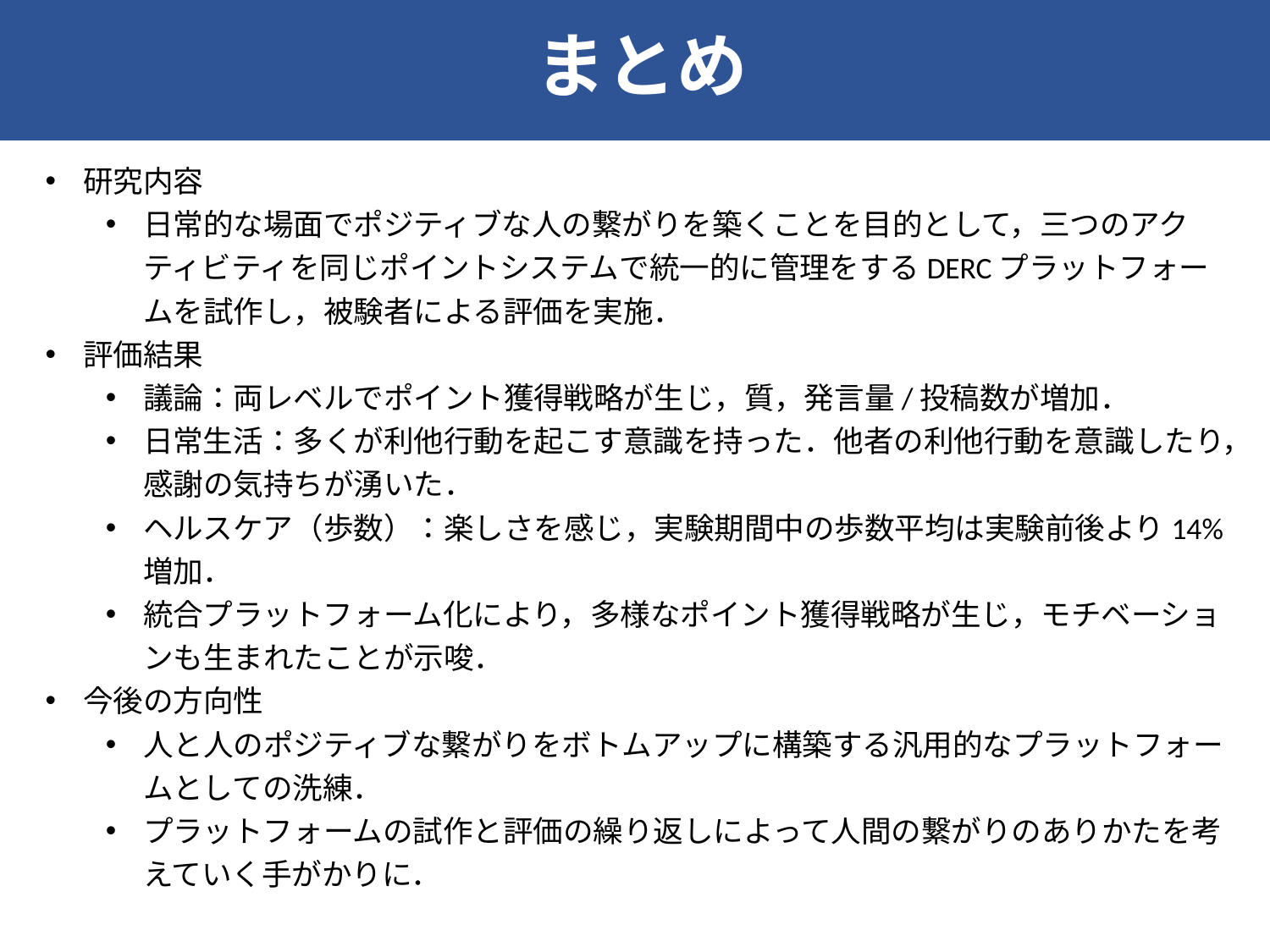

まとめ
DERC
研究内容
日常的な場面でポジティブな人の繋がりを築くことを目的として，三つのアクティビティを同じポイントシステムで統一的に管理をするDERCプラットフォームを試作し，被験者による評価を実施．
評価結果
議論：両レベルでポイント獲得戦略が生じ，質，発言量/投稿数が増加．
日常生活：多くが利他行動を起こす意識を持った．他者の利他行動を意識したり，感謝の気持ちが湧いた．
ヘルスケア（歩数）：楽しさを感じ，実験期間中の歩数平均は実験前後より14%増加．
統合プラットフォーム化により，多様なポイント獲得戦略が生じ，モチベーションも生まれたことが示唆．
今後の方向性
人と人のポジティブな繋がりをボトムアップに構築する汎用的なプラットフォームとしての洗練．
プラットフォームの試作と評価の繰り返しによって人間の繋がりのありかたを考えていく手がかりに．